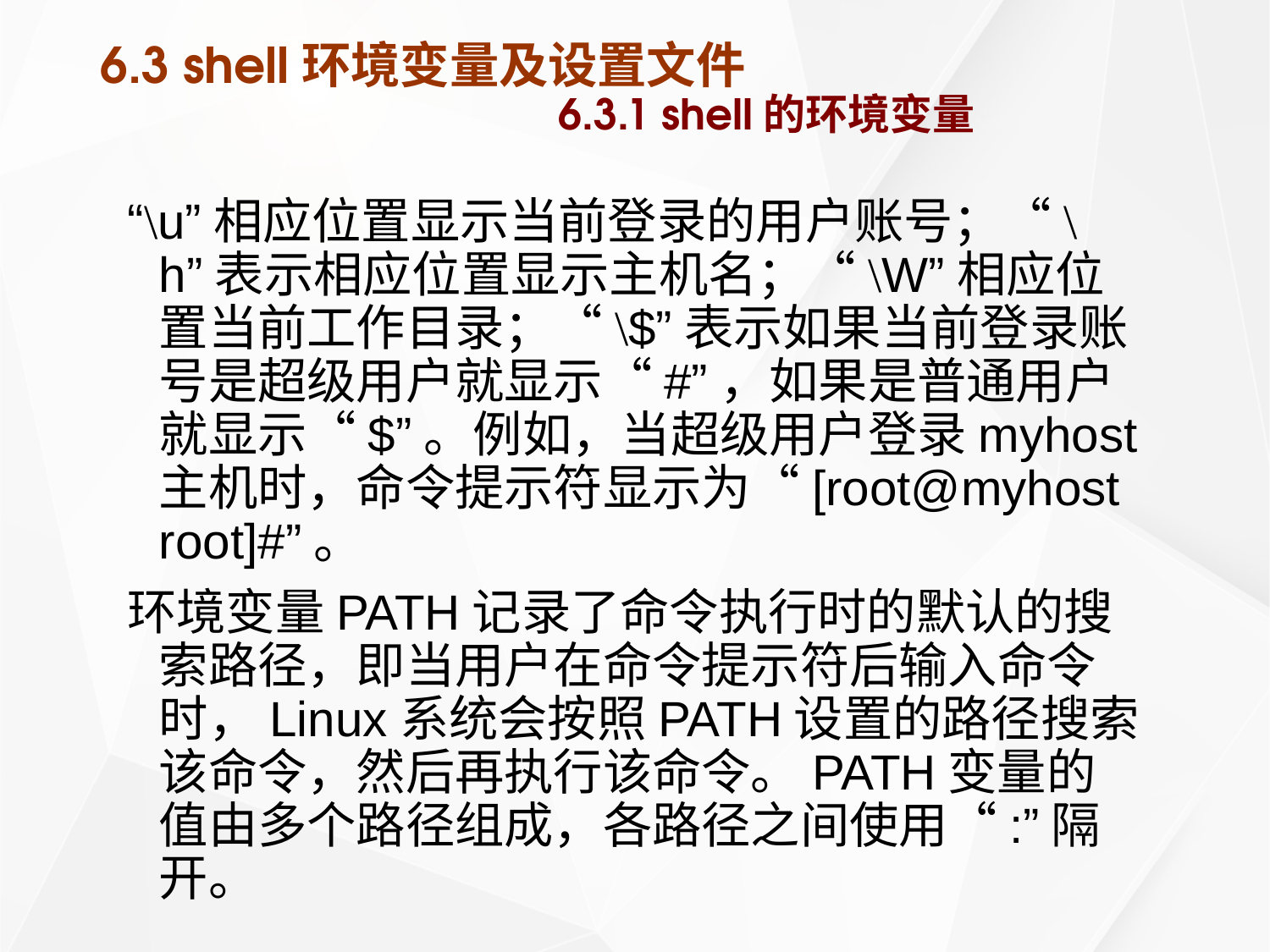

# 6.3 shell环境变量及设置文件 6.3.1 shell的环境变量
“\u”相应位置显示当前登录的用户账号；“\h”表示相应位置显示主机名；“\W”相应位置当前工作目录；“\$”表示如果当前登录账号是超级用户就显示“#”，如果是普通用户就显示“$”。例如，当超级用户登录myhost主机时，命令提示符显示为“[root@myhost root]#”。
环境变量PATH记录了命令执行时的默认的搜索路径，即当用户在命令提示符后输入命令时，Linux系统会按照PATH设置的路径搜索该命令，然后再执行该命令。PATH变量的值由多个路径组成，各路径之间使用“:”隔开。